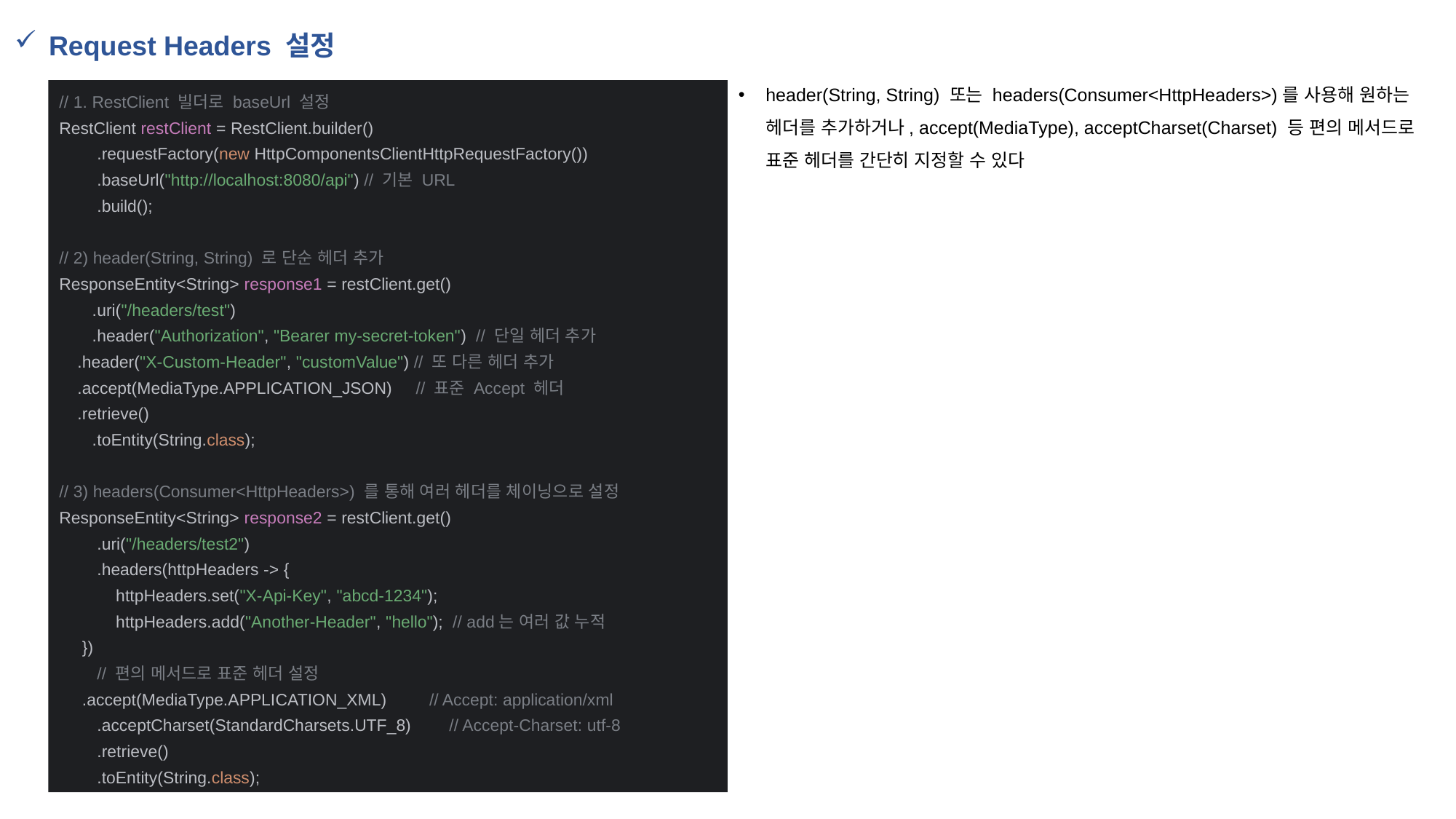

Request Headers 설정
header(String, String) 또는 headers(Consumer<HttpHeaders>)를 사용해 원하는 헤더를 추가하거나, accept(MediaType), acceptCharset(Charset) 등 편의 메서드로 표준 헤더를 간단히 지정할 수 있다
// 1. RestClient 빌더로 baseUrl 설정
RestClient restClient = RestClient.builder()
        .requestFactory(new HttpComponentsClientHttpRequestFactory())
        .baseUrl("http://localhost:8080/api") // 기본 URL
        .build();
// 2) header(String, String) 로 단순 헤더 추가
ResponseEntity<String> response1 = restClient.get()
       .uri("/headers/test")
       .header("Authorization", "Bearer my-secret-token")  // 단일 헤더 추가
   .header("X-Custom-Header", "customValue") // 또 다른 헤더 추가
   .accept(MediaType.APPLICATION_JSON)     // 표준 Accept 헤더
   .retrieve()
       .toEntity(String.class);
// 3) headers(Consumer<HttpHeaders>) 를 통해 여러 헤더를 체이닝으로 설정
ResponseEntity<String> response2 = restClient.get()
        .uri("/headers/test2")
        .headers(httpHeaders -> {
            httpHeaders.set("X-Api-Key", "abcd-1234");
            httpHeaders.add("Another-Header", "hello");  // add는 여러 값 누적
    })
        // 편의 메서드로 표준 헤더 설정
    .accept(MediaType.APPLICATION_XML)         // Accept: application/xml
        .acceptCharset(StandardCharsets.UTF_8)        // Accept-Charset: utf-8
        .retrieve()
        .toEntity(String.class);